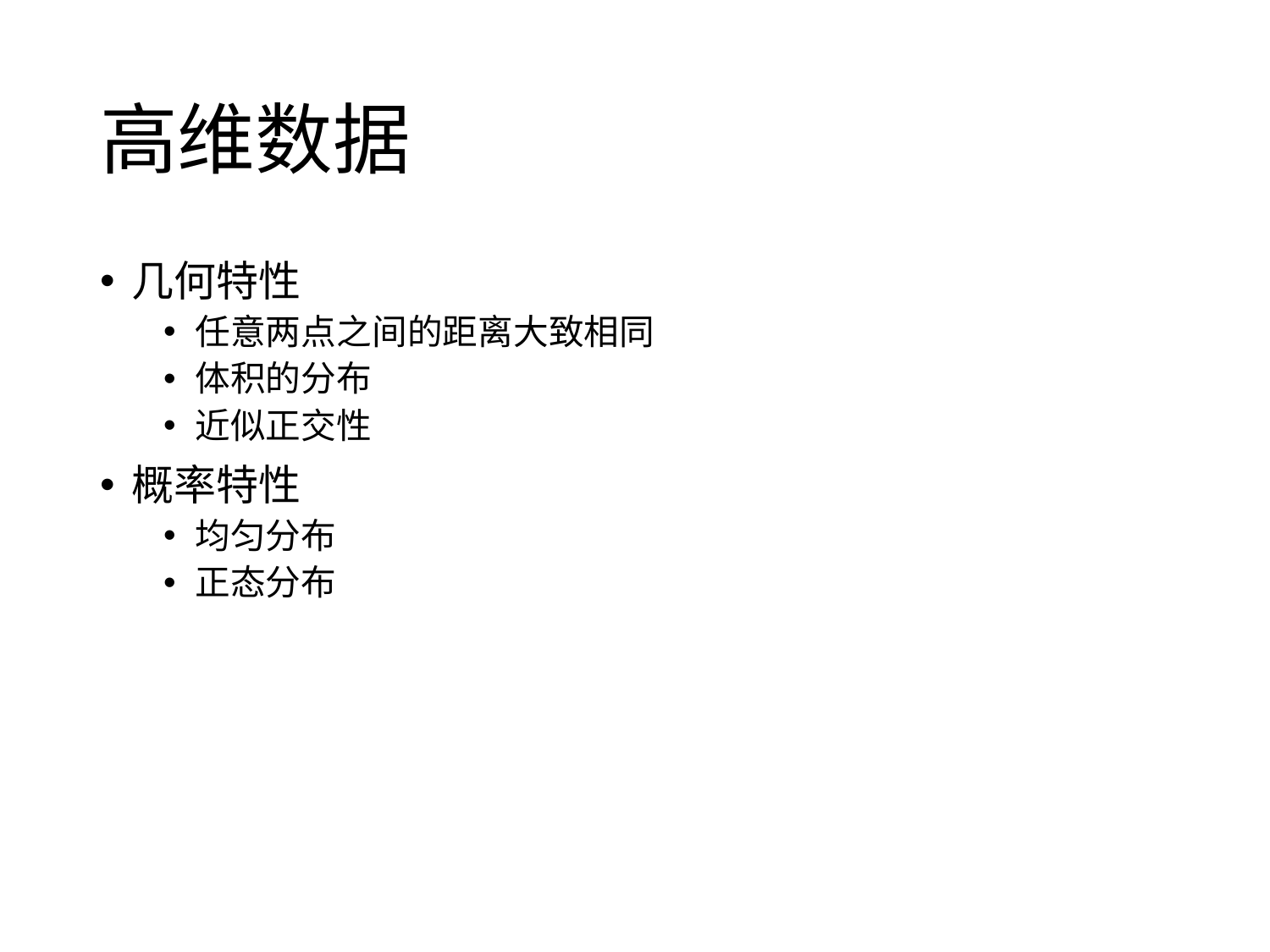

# 高维数据
几何特性
任意两点之间的距离大致相同
体积的分布
近似正交性
概率特性
均匀分布
正态分布
10